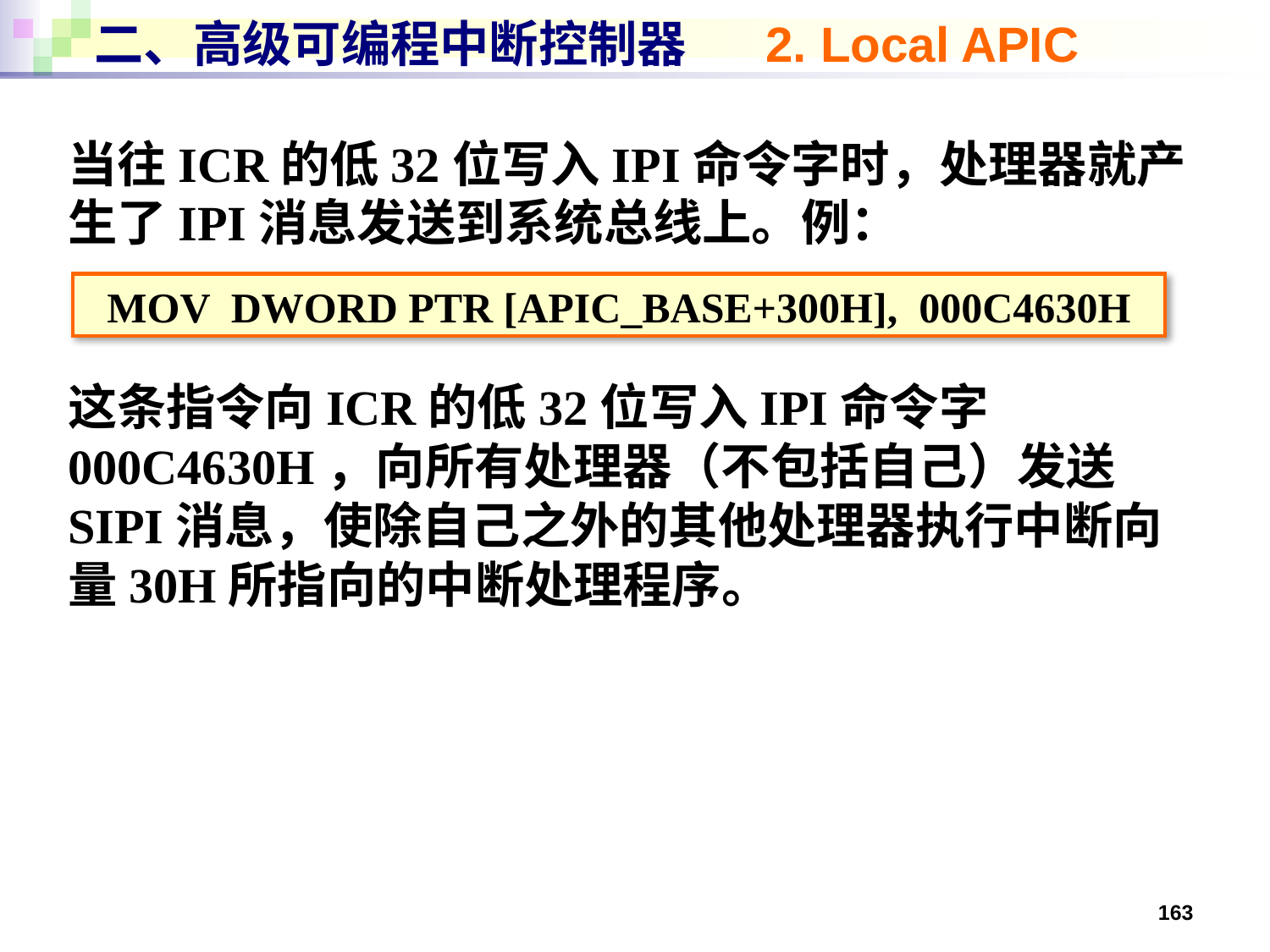

# 二、高级可编程中断控制器      2. Local APIC
当往ICR的低32位写入IPI命令字时，处理器就产生了IPI消息发送到系统总线上。例：
MOV  DWORD PTR [APIC_BASE+300H],  000C4630H
这条指令向ICR的低32位写入IPI命令字000C4630H，向所有处理器（不包括自己）发送SIPI消息，使除自己之外的其他处理器执行中断向量30H所指向的中断处理程序。
163